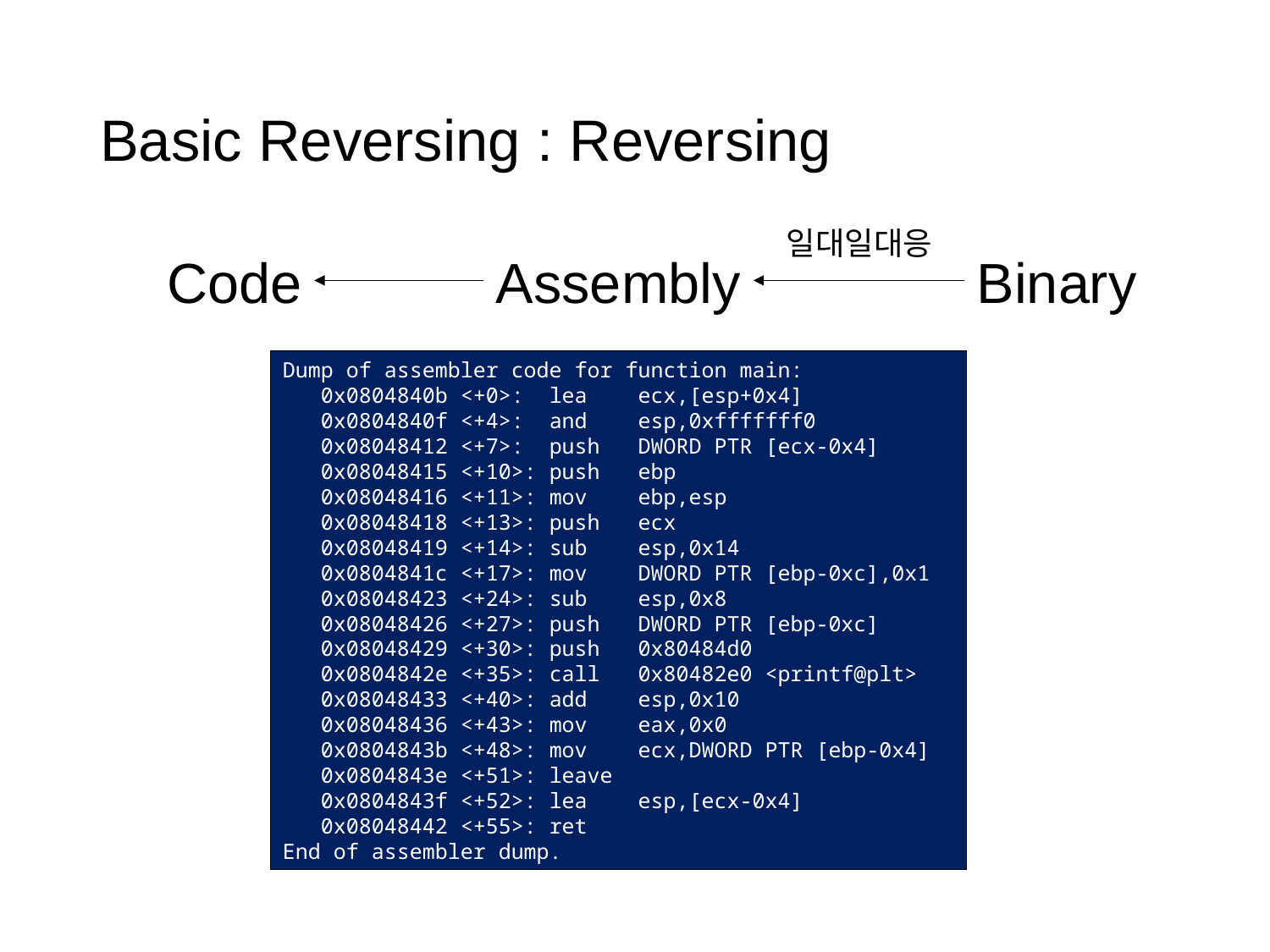

# Basic Reversing : Reversing
일대일대응
Code
Binary
Assembly
Dump of assembler code for function main:
   0x0804840b <+0>:  lea    ecx,[esp+0x4]
   0x0804840f <+4>:  and    esp,0xfffffff0
   0x08048412 <+7>:  push   DWORD PTR [ecx-0x4]
   0x08048415 <+10>: push   ebp
   0x08048416 <+11>: mov    ebp,esp
   0x08048418 <+13>: push   ecx
   0x08048419 <+14>: sub    esp,0x14
   0x0804841c <+17>: mov    DWORD PTR [ebp-0xc],0x1
   0x08048423 <+24>: sub    esp,0x8
   0x08048426 <+27>: push   DWORD PTR [ebp-0xc]
   0x08048429 <+30>: push   0x80484d0
   0x0804842e <+35>: call   0x80482e0 <printf@plt>
   0x08048433 <+40>: add    esp,0x10
   0x08048436 <+43>: mov    eax,0x0
   0x0804843b <+48>: mov    ecx,DWORD PTR [ebp-0x4]
   0x0804843e <+51>: leave
   0x0804843f <+52>: lea    esp,[ecx-0x4]
   0x08048442 <+55>: ret
End of assembler dump.